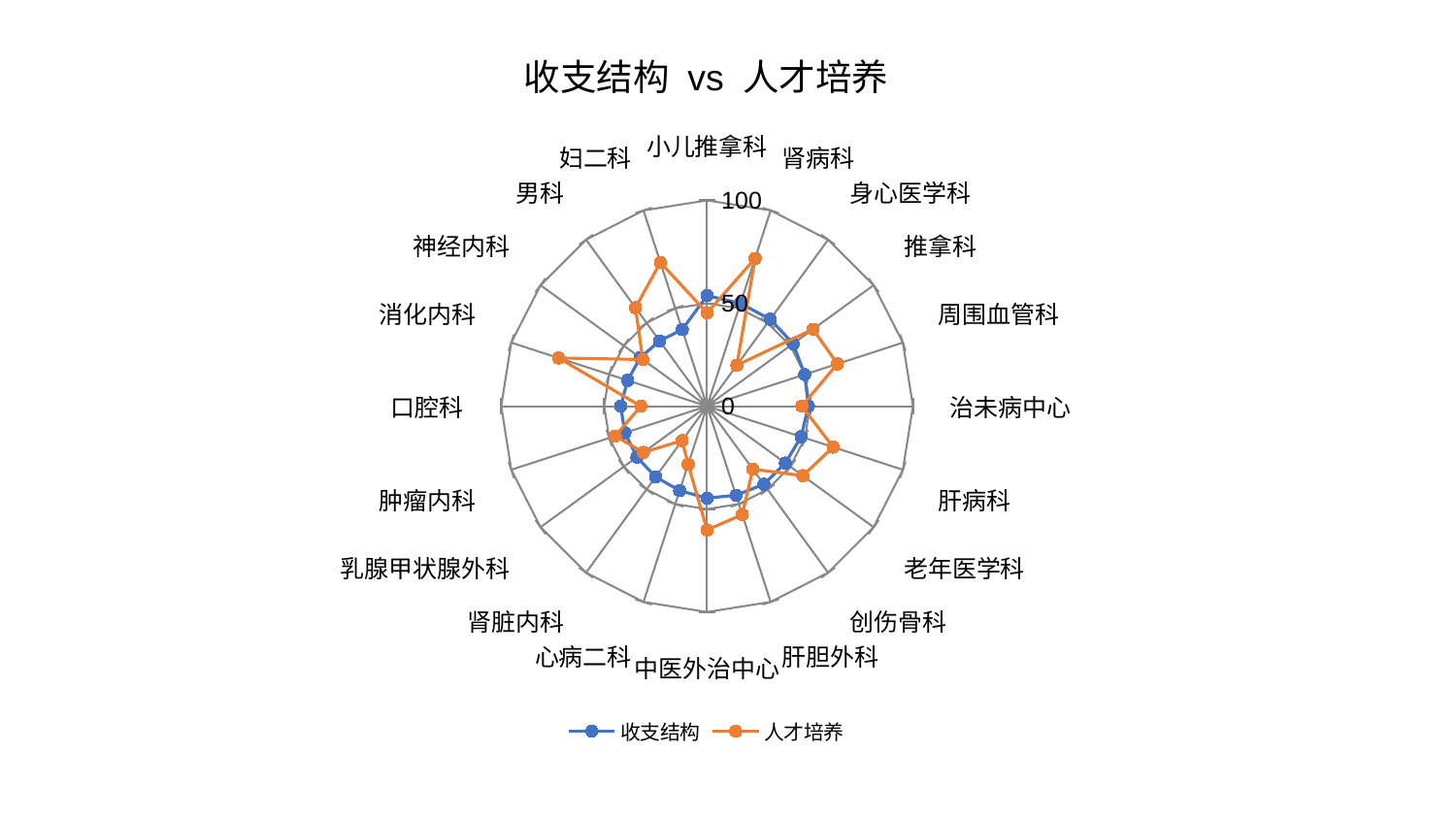

### Chart: 收支结构 vs 人才培养

| Category | 收支结构 | 人才培养 |
|---|---|---|
| 小儿推拿科 | 53.75782777954685 | 45.30224791962305 |
| 肾病科 | 52.53277941548031 | 75.50771437373781 |
| 身心医学科 | 52.20188234349794 | 24.61287420044609 |
| 推拿科 | 51.69332958361699 | 63.654285720355354 |
| 周围血管科 | 49.8436470065473 | 66.54192121287763 |
| 治未病中心 | 49.20718235873465 | 46.061708941496335 |
| 肝病科 | 48.05111930988665 | 64.37488780134093 |
| 老年医学科 | 47.028368422310585 | 57.48499673050418 |
| 创伤骨科 | 46.915693279985796 | 37.83859541847928 |
| 肝胆外科 | 45.5173097292803 | 55.37337931198511 |
| 中医外治中心 | 44.70570360209364 | 60.137255062551105 |
| 心病二科 | 43.14418569564589 | 29.742001185129457 |
| 肾脏内科 | 42.52820695464319 | 20.674816416062296 |
| 乳腺甲状腺外科 | 42.14428954757502 | 38.23850681282991 |
| 肿瘤内科 | 41.98030429329392 | 46.94075160355491 |
| 口腔科 | 41.97897768764514 | 32.157290299098314 |
| 消化内科 | 40.59479625916648 | 75.8283273258149 |
| 神经内科 | 40.12863338587701 | 38.63975378402139 |
| 男科 | 39.20425373210184 | 59.169167624336474 |
| 妇二科 | 39.15038774559415 | 73.432106539045 |
75